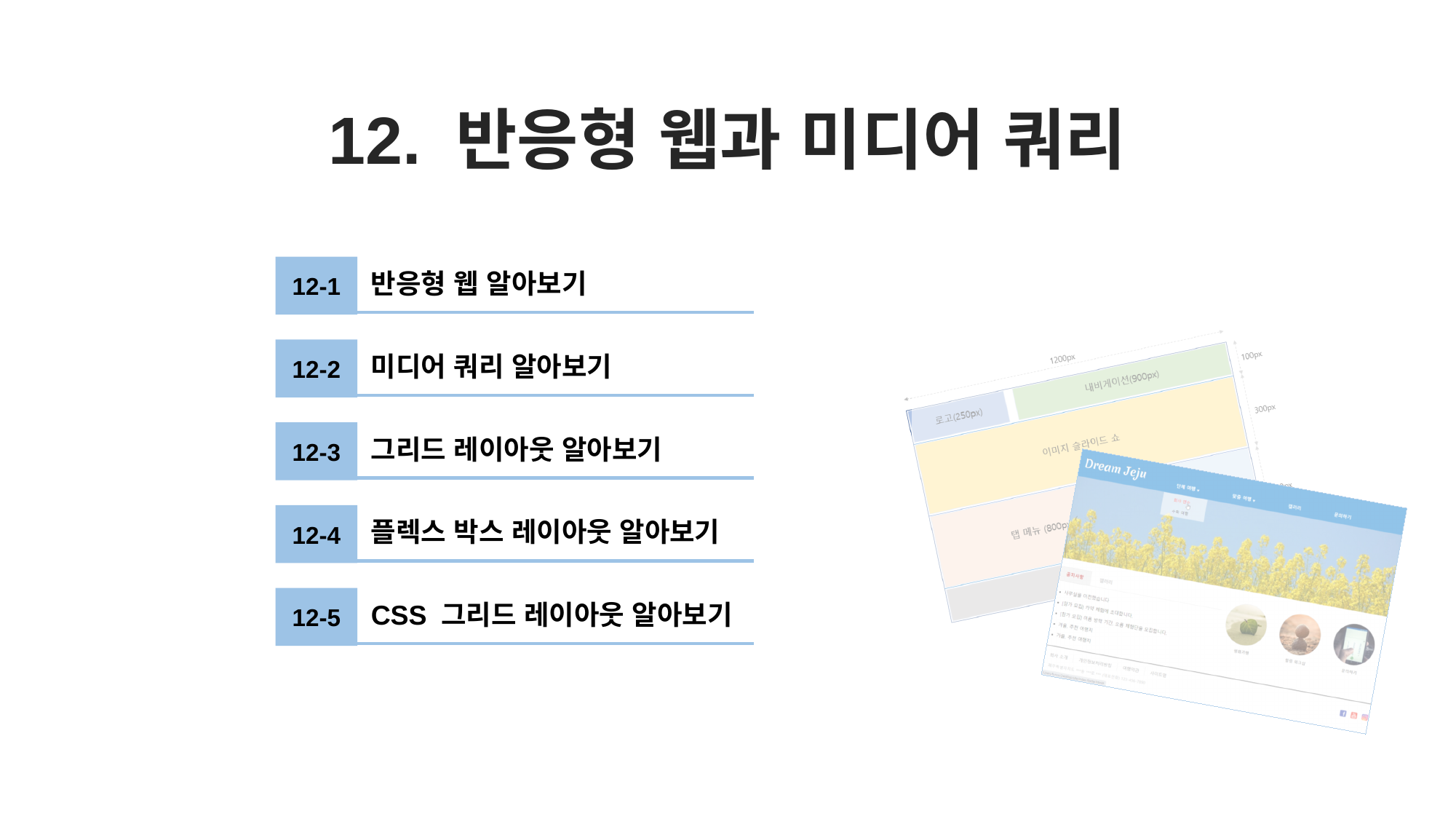

# 12. 반응형 웹과 미디어 쿼리
12-1
반응형 웹 알아보기
12-2
미디어 쿼리 알아보기
12-3
그리드 레이아웃 알아보기
12-4
플렉스 박스 레이아웃 알아보기
12-5
CSS 그리드 레이아웃 알아보기